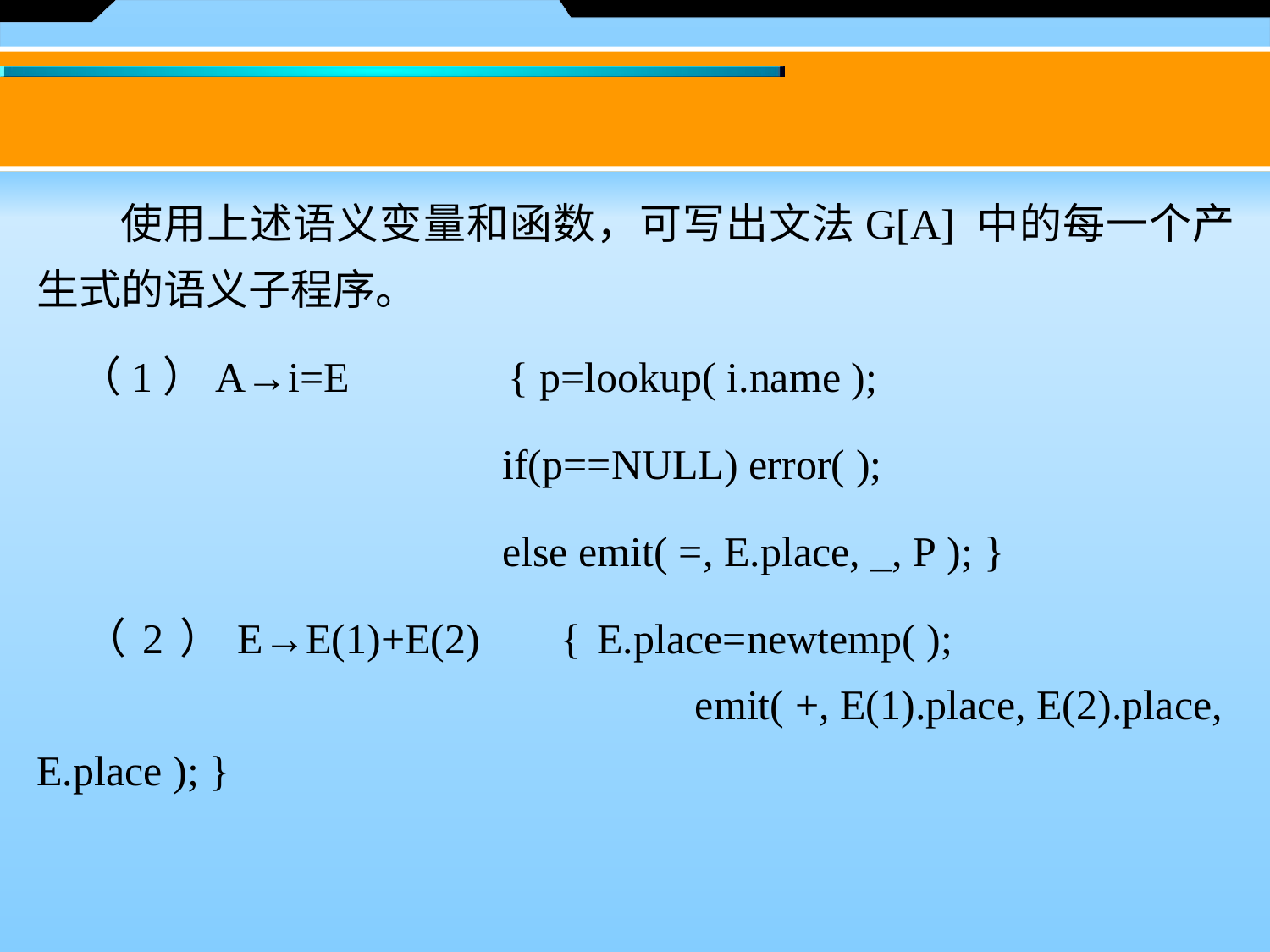

使用上述语义变量和函数，可写出文法G[A] 中的每一个产生式的语义子程序。
　（1）A→i=E               { p=lookup( i.name );
		                    if(p==NULL) error( );
		                    else emit( =, E.place, _, P ); }
　（2）E→E(1)+E(2)     { E.place=newtemp( );				                                 emit( +, E(1).place, E(2).place, E.place ); }